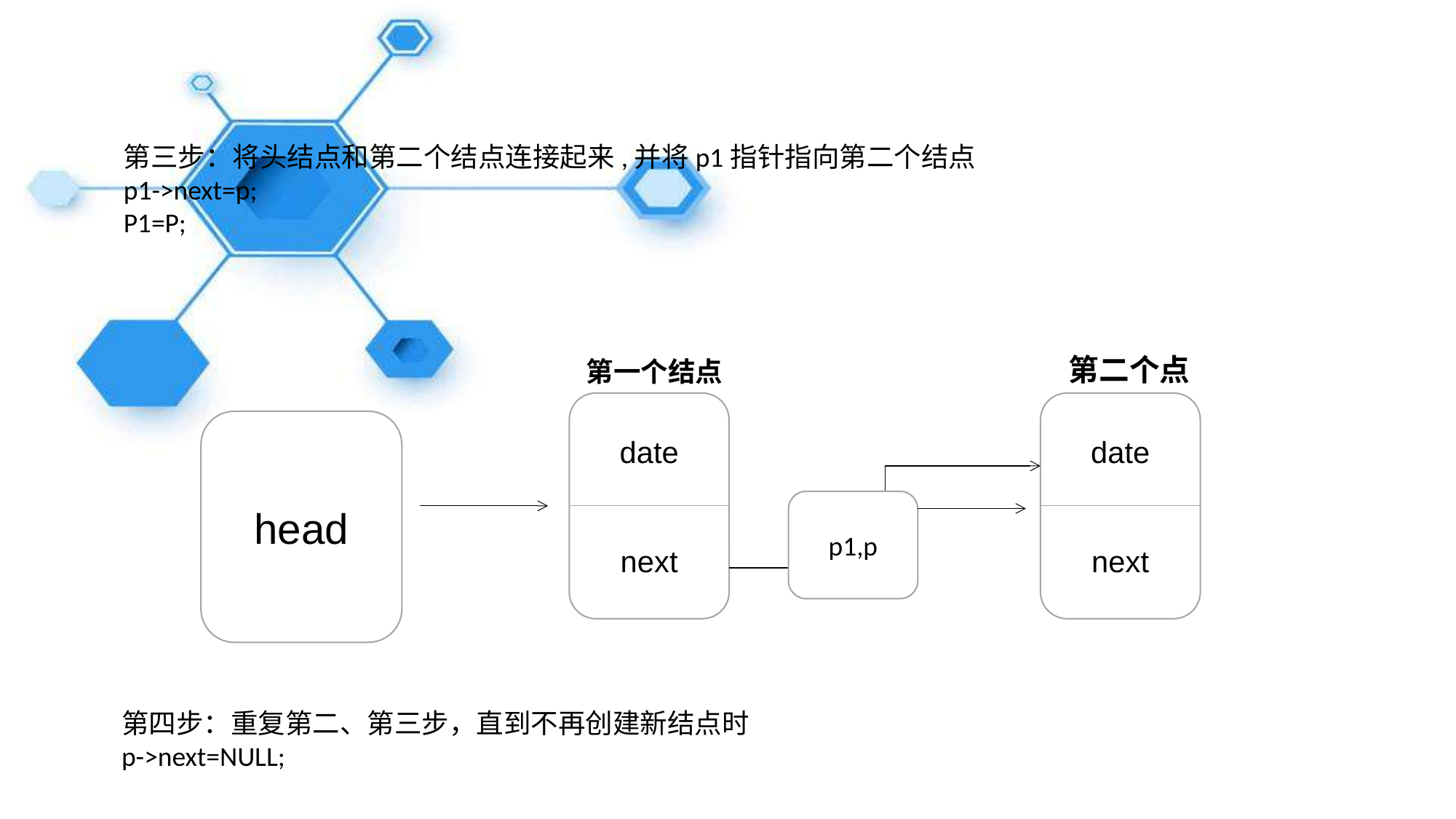

第三步：将头结点和第二个结点连接起来,并将p1指针指向第二个结点
p1->next=p;
P1=P;
第二个点
date

next
head
p1,p
第一个结点
date

next
第四步：重复第二、第三步，直到不再创建新结点时
p->next=NULL;